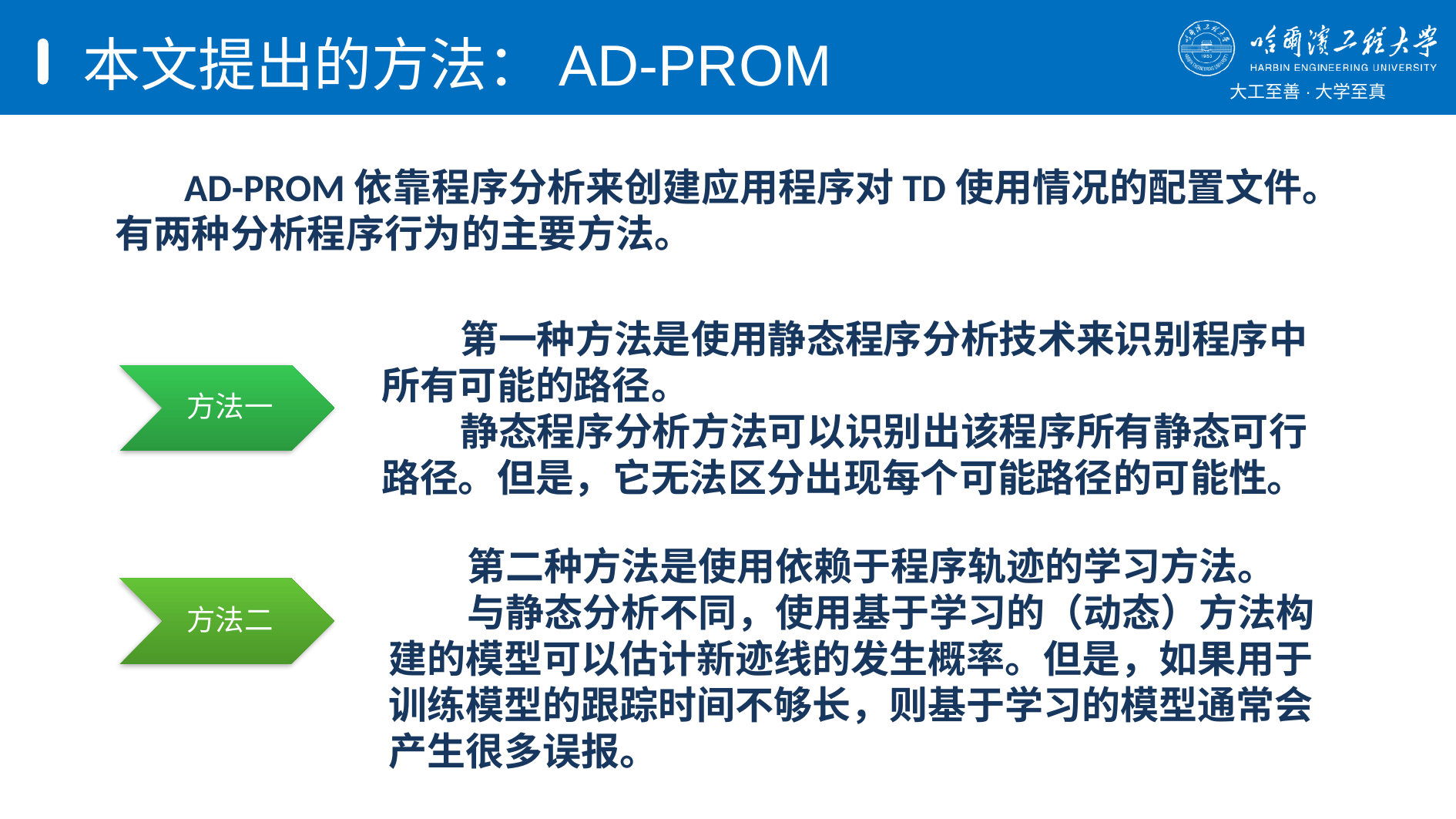

# 本文提出的方法：AD-PROM
        AD-PROM依靠程序分析来创建应用程序对TD使用情况的配置文件。有两种分析程序行为的主要方法。
        第一种方法是使用静态程序分析技术来识别程序中所有可能的路径。
        静态程序分析方法可以识别出该程序所有静态可行路径。但是，它无法区分出现每个可能路径的可能性。

方法一
训练阶段
        第二种方法是使用依赖于程序轨迹的学习方法。
        与静态分析不同，使用基于学习的（动态）方法构建的模型可以估计新迹线的发生概率。但是，如果用于训练模型的跟踪时间不够长，则基于学习的模型通常会产生很多误报。

方法二